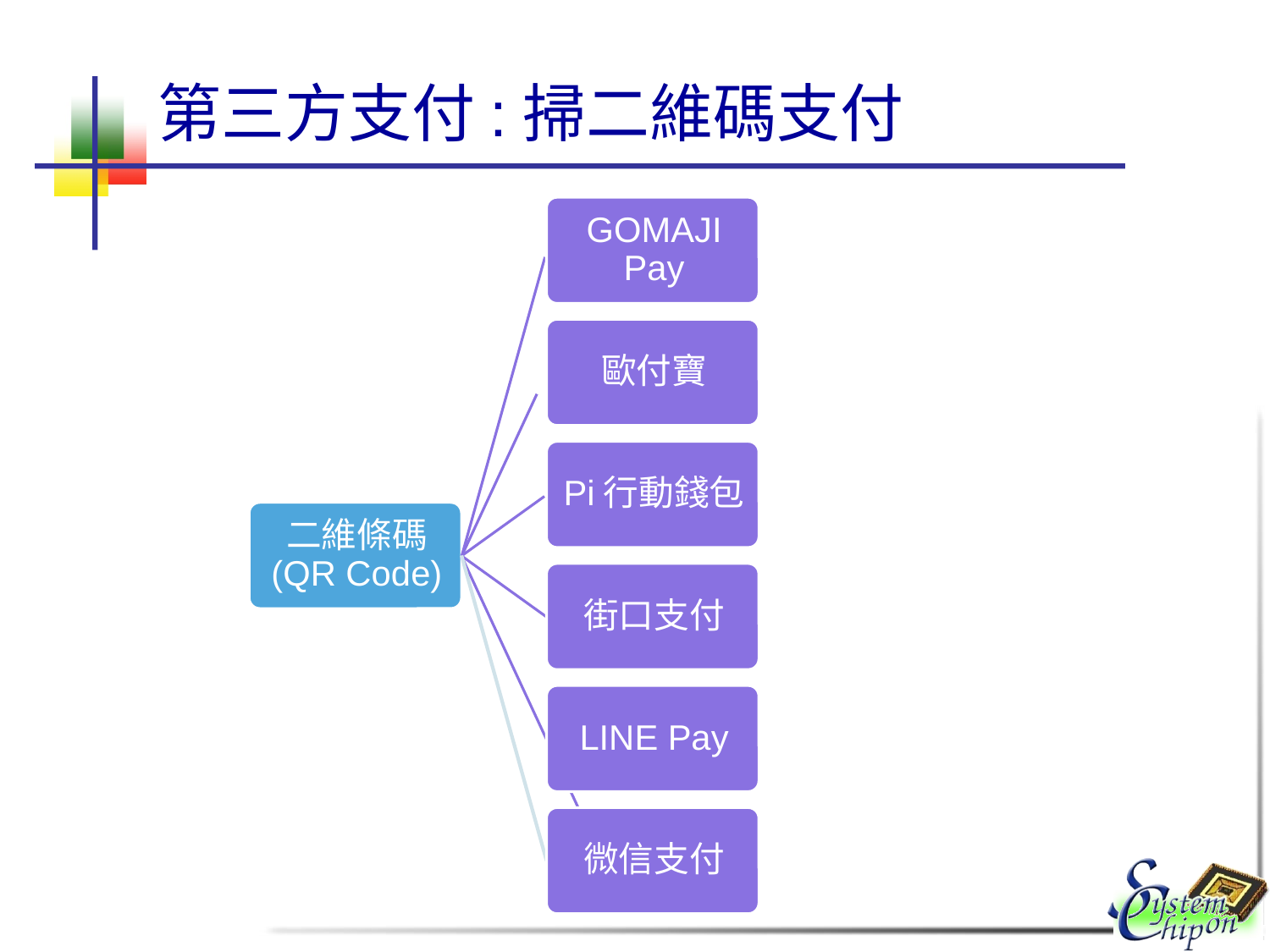

# 第三方支付:掃二維碼支付
二維條碼
(QR Code)

GOMAJI Pay

歐付寶

Pi行動錢包

街口支付

LINE Pay

微信支付